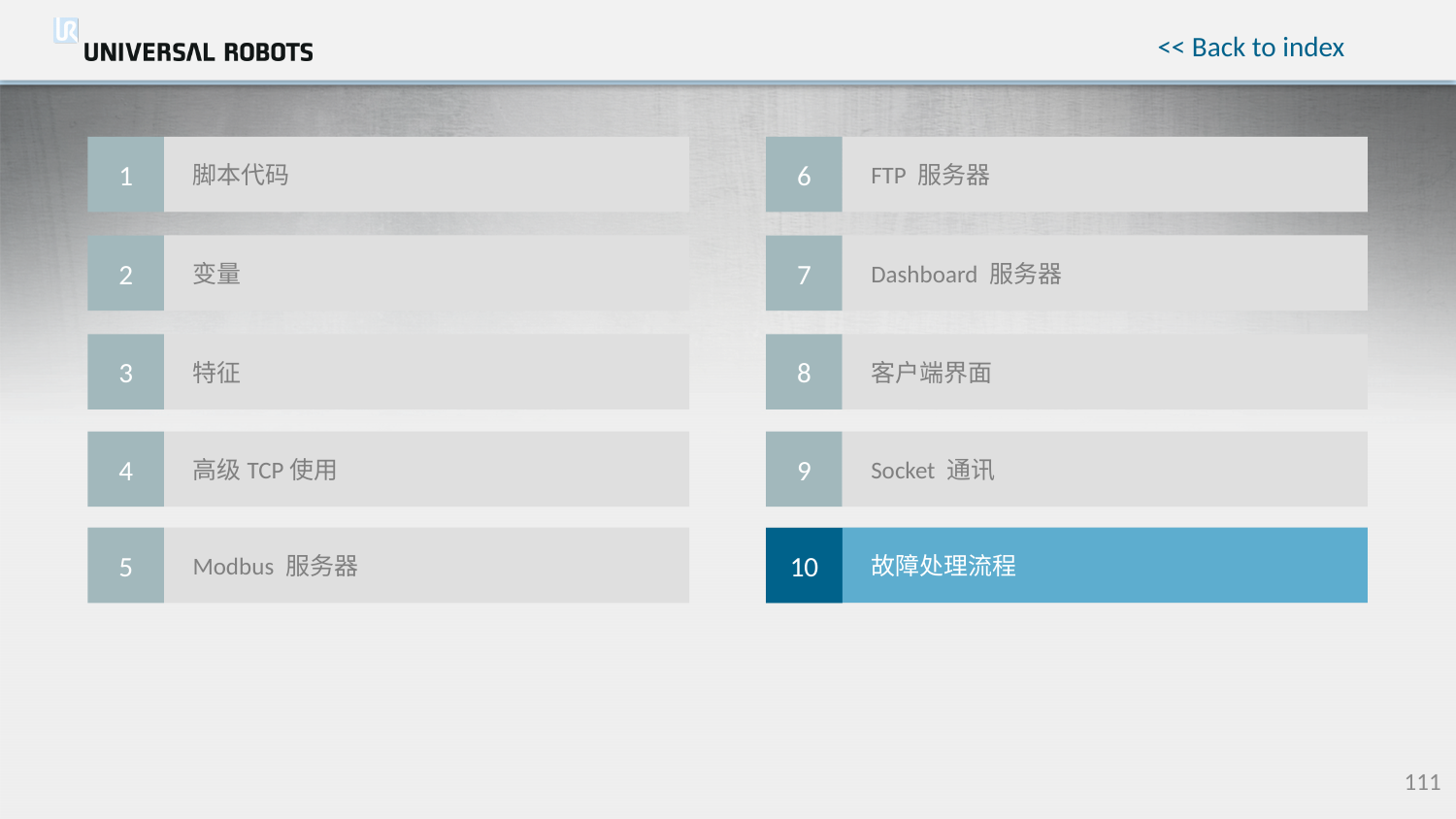

脚本代码
FTP 服务器
1
6
变量
Dashboard 服务器
2
7
特征
客户端界面
3
8
高级TCP使用
4
Socket 通讯
9
故障处理流程
Modbus 服务器
程序问题
5
10
10
111